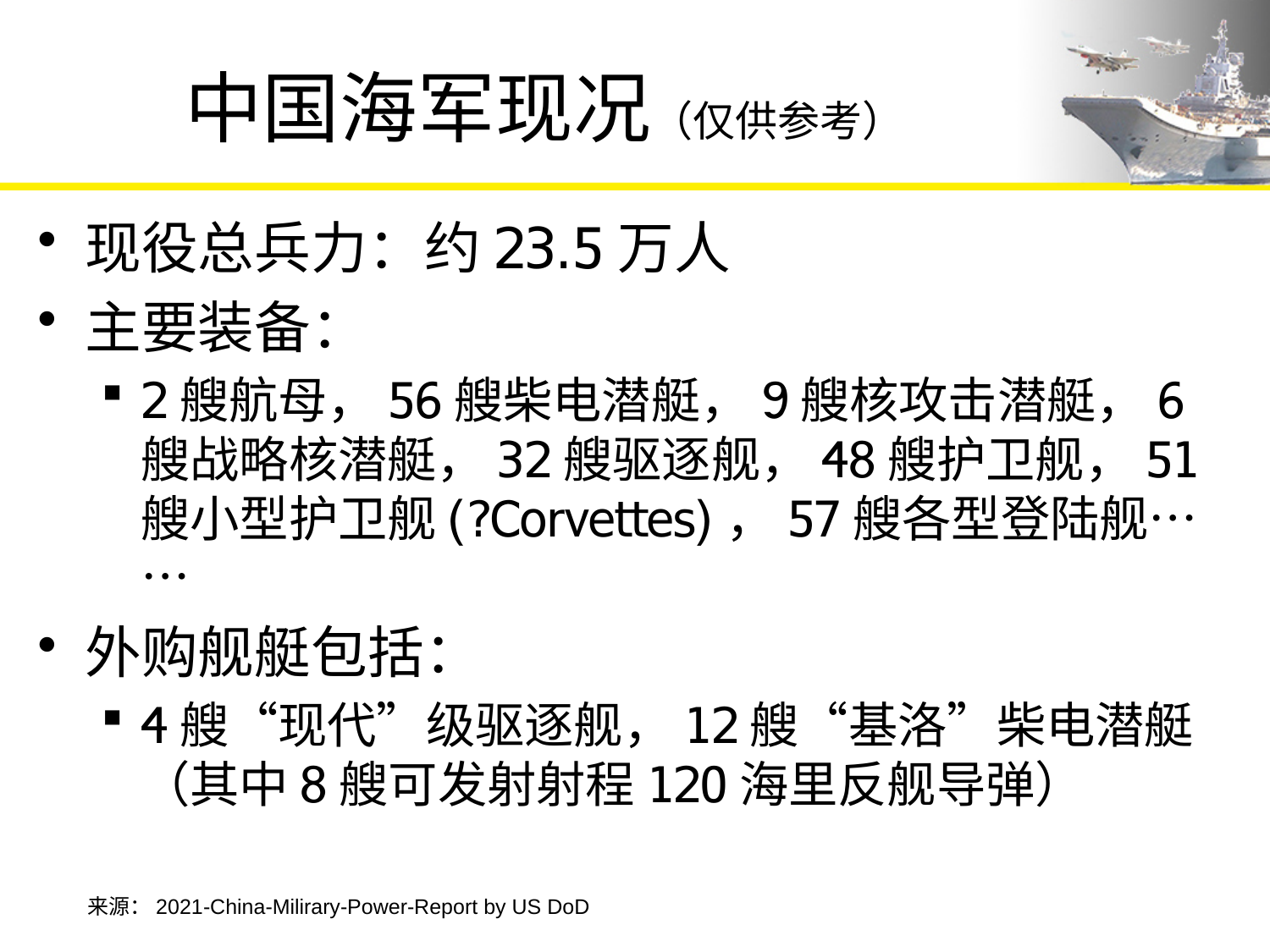

# 中国海军现况（仅供参考）
现役总兵力：约23.5万人
主要装备：
2艘航母，56艘柴电潜艇，9艘核攻击潜艇，6艘战略核潜艇，32艘驱逐舰，48艘护卫舰，51艘小型护卫舰(?Corvettes)，57艘各型登陆舰……
外购舰艇包括：
4艘“现代”级驱逐舰，12艘“基洛”柴电潜艇（其中8艘可发射射程120海里反舰导弹）
来源：2021-China-Milirary-Power-Report by US DoD